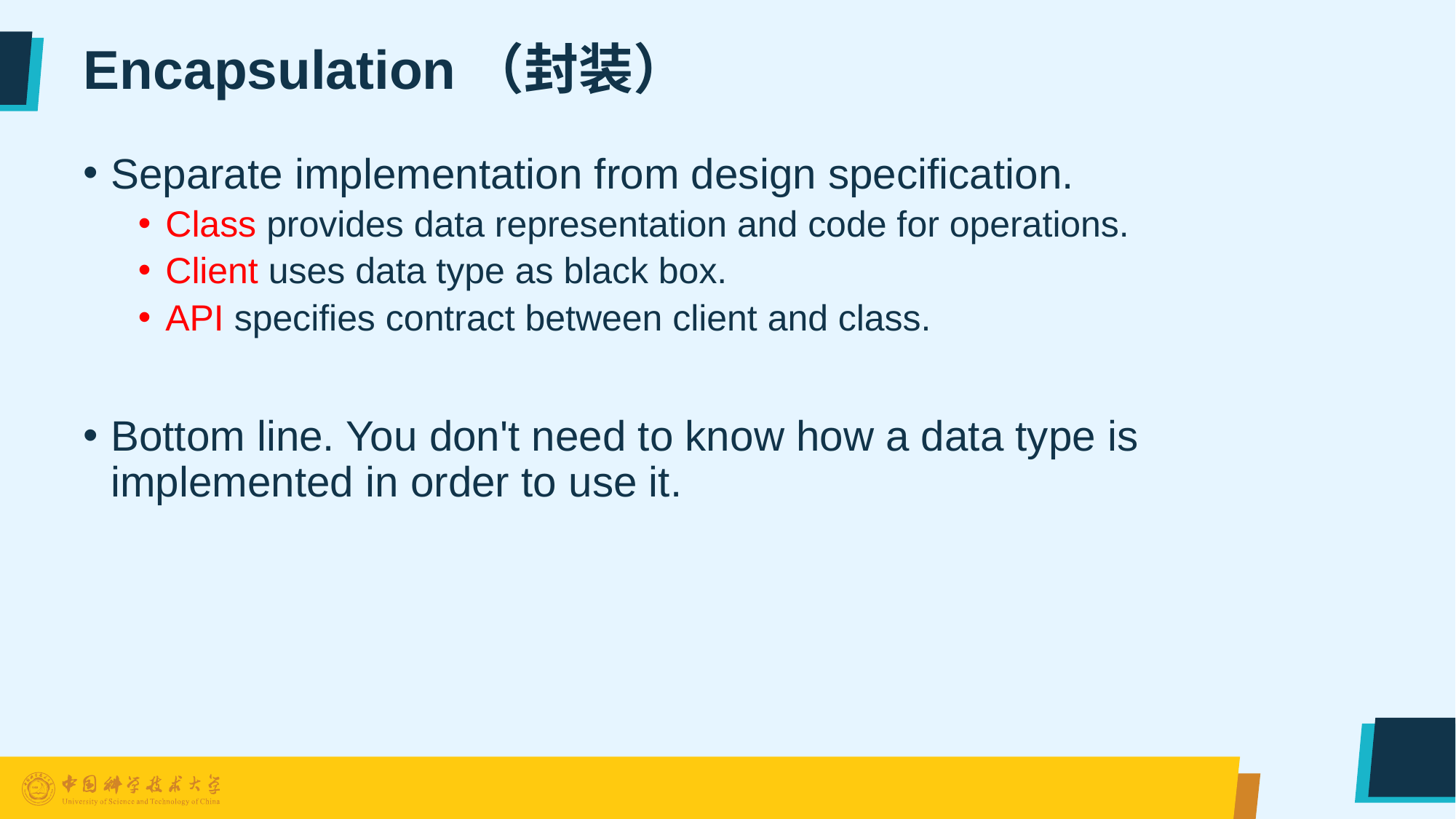

# Encapsulation（封装）
Separate implementation from design specification.
Class provides data representation and code for operations.
Client uses data type as black box.
API specifies contract between client and class.

Bottom line. You don't need to know how a data type is implemented in order to use it.